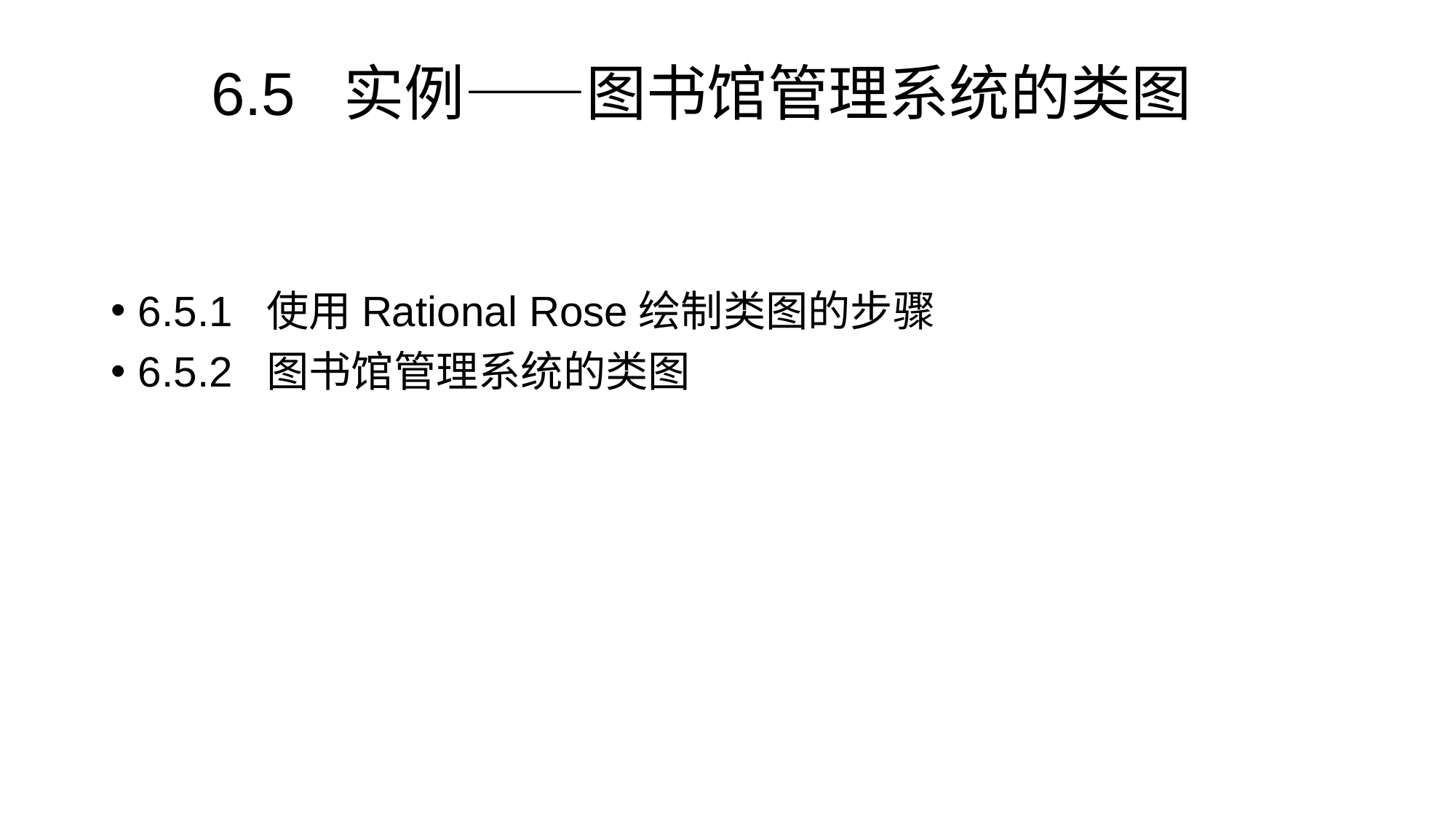

# 6.5  实例——图书馆管理系统的类图

6.5.1  使用Rational Rose绘制类图的步骤
6.5.2  图书馆管理系统的类图